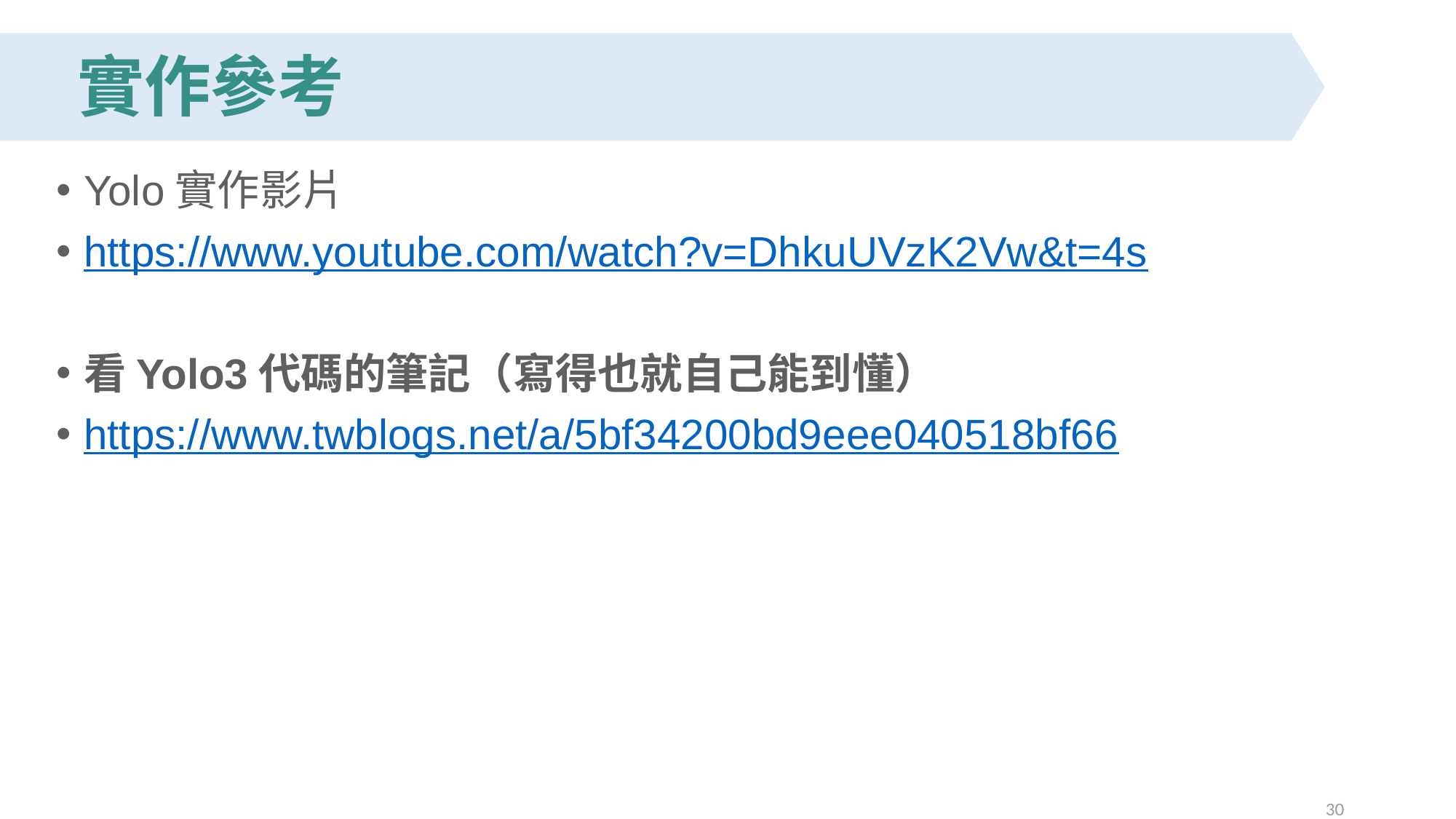

# 實作參考
Yolo實作影片
https://www.youtube.com/watch?v=DhkuUVzK2Vw&t=4s

看Yolo3代碼的筆記（寫得也就自己能到懂）
https://www.twblogs.net/a/5bf34200bd9eee040518bf66

30